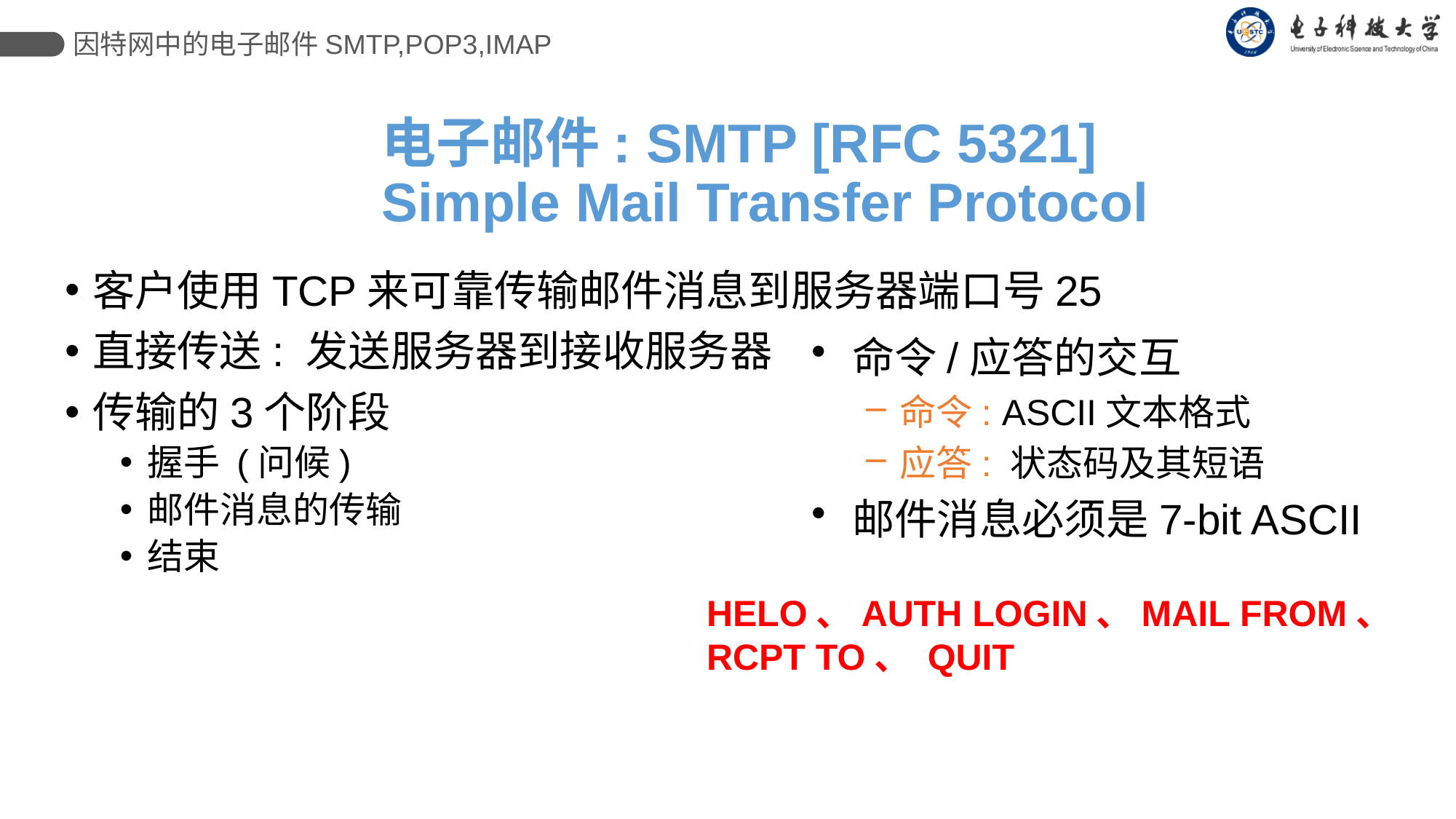

因特网中的电子邮件SMTP,POP3,IMAP
# 电子邮件: SMTP [RFC 5321] Simple Mail Transfer Protocol
客户使用TCP来可靠传输邮件消息到服务器端口号25
直接传送: 发送服务器到接收服务器
传输的3个阶段
握手 (问候)
邮件消息的传输
结束
命令/应答的交互
命令: ASCII文本格式
应答: 状态码及其短语
邮件消息必须是7-bit ASCII
HELO、AUTH LOGIN、MAIL FROM、RCPT TO、 QUIT